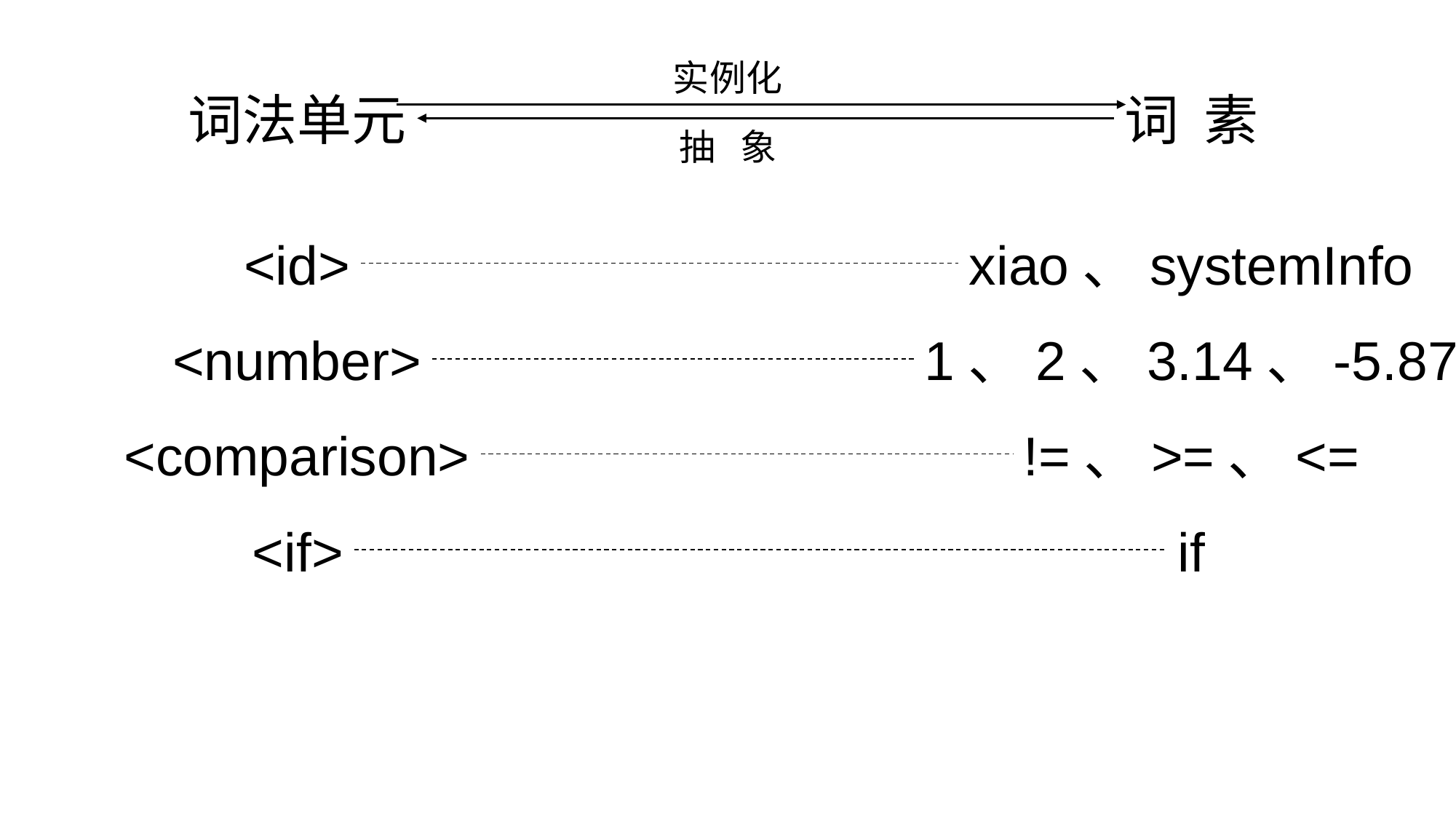

实例化
词  素
词法单元
抽   象
<id>
xiao、systemInfo
<number>
1、2、3.14、-5.87
<comparison>
!=、>=、<=
<if>
if